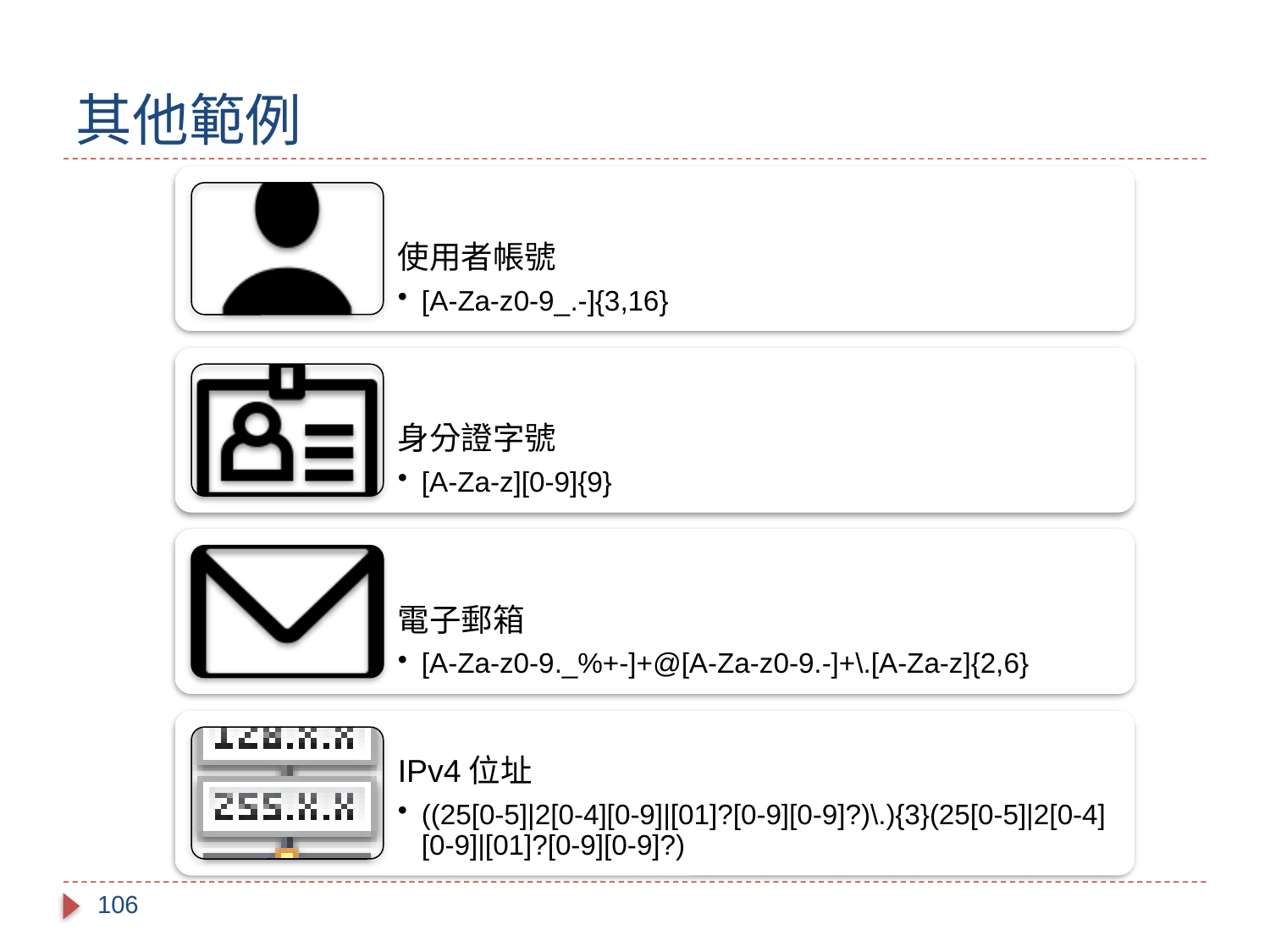

# 其他範例
使用者帳號
[A-Za-z0-9_.-]{3,16}
身分證字號
[A-Za-z][0-9]{9}
電子郵箱
[A-Za-z0-9._%+-]+@[A-Za-z0-9.-]+\.[A-Za-z]{2,6}
IPv4位址
((25[0-5]|2[0-4][0-9]|[01]?[0-9][0-9]?)\.){3}(25[0-5]|2[0-4][0-9]|[01]?[0-9][0-9]?)

106